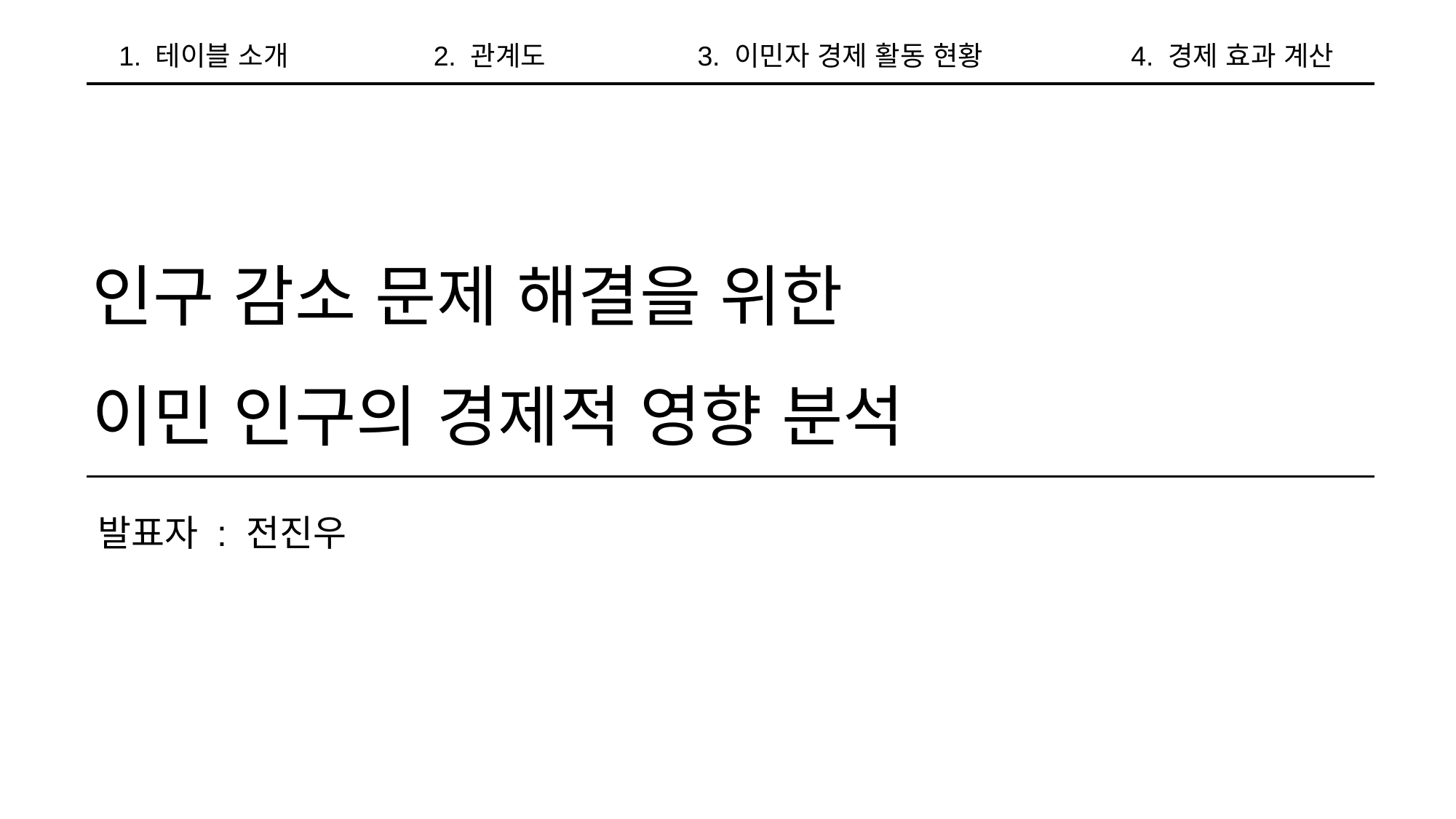

1. 테이블 소개
2. 관계도
3. 이민자 경제 활동 현황
4. 경제 효과 계산
인구 감소 문제 해결을 위한
이민 인구의 경제적 영향 분석
발표자 : 전진우